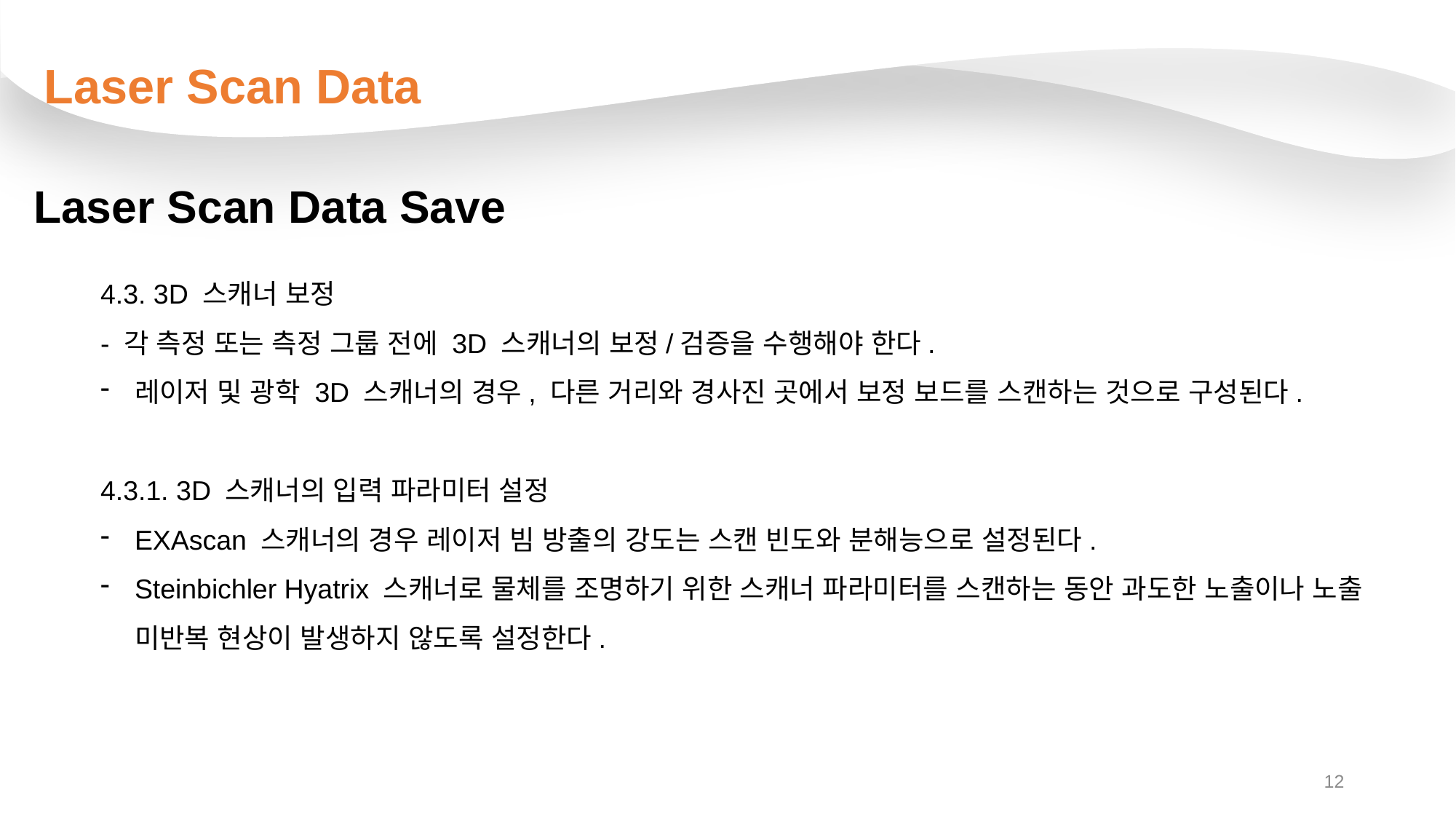

Laser Scan Data

Laser Scan Data Save
4.3. 3D 스캐너 보정
- 각 측정 또는 측정 그룹 전에 3D 스캐너의 보정/검증을 수행해야 한다.
레이저 및 광학 3D 스캐너의 경우, 다른 거리와 경사진 곳에서 보정 보드를 스캔하는 것으로 구성된다.
4.3.1. 3D 스캐너의 입력 파라미터 설정
EXAscan 스캐너의 경우 레이저 빔 방출의 강도는 스캔 빈도와 분해능으로 설정된다.
Steinbichler Hyatrix 스캐너로 물체를 조명하기 위한 스캐너 파라미터를 스캔하는 동안 과도한 노출이나 노출 미반복 현상이 발생하지 않도록 설정한다.
12